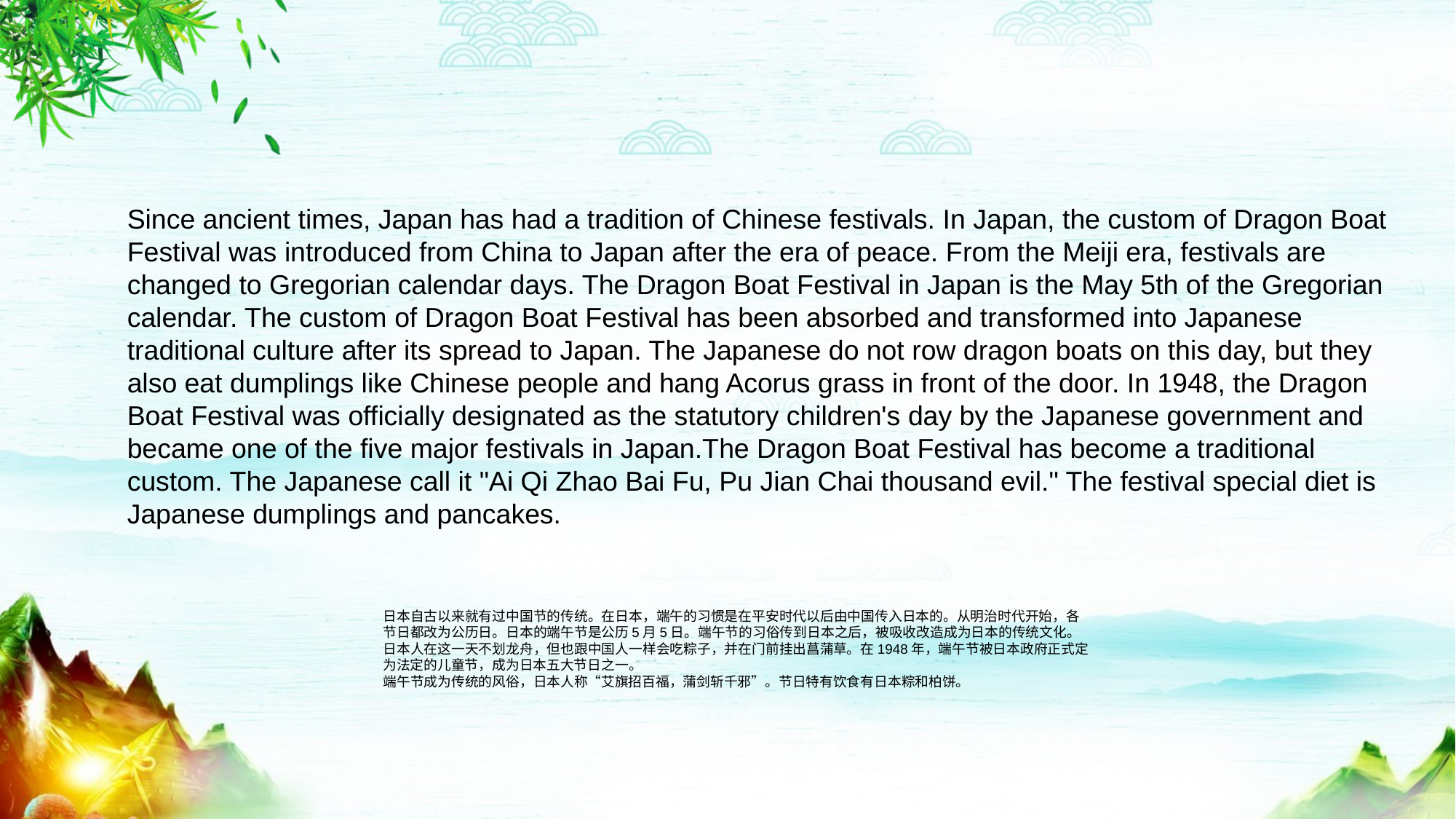

Since ancient times, Japan has had a tradition of Chinese festivals. In Japan, the custom of Dragon Boat Festival was introduced from China to Japan after the era of peace. From the Meiji era, festivals are changed to Gregorian calendar days. The Dragon Boat Festival in Japan is the May 5th of the Gregorian calendar. The custom of Dragon Boat Festival has been absorbed and transformed into Japanese traditional culture after its spread to Japan. The Japanese do not row dragon boats on this day, but they also eat dumplings like Chinese people and hang Acorus grass in front of the door. In 1948, the Dragon Boat Festival was officially designated as the statutory children's day by the Japanese government and became one of the five major festivals in Japan.The Dragon Boat Festival has become a traditional custom. The Japanese call it "Ai Qi Zhao Bai Fu, Pu Jian Chai thousand evil." The festival special diet is Japanese dumplings and pancakes.
【JAPAN】
日本自古以来就有过中国节的传统。在日本，端午的习惯是在平安时代以后由中国传入日本的。从明治时代开始，各节日都改为公历日。日本的端午节是公历5月5日。端午节的习俗传到日本之后，被吸收改造成为日本的传统文化。日本人在这一天不划龙舟，但也跟中国人一样会吃粽子，并在门前挂出菖蒲草。在1948年，端午节被日本政府正式定为法定的儿童节，成为日本五大节日之一。
端午节成为传统的风俗，日本人称“艾旗招百福，蒲剑斩千邪”。节日特有饮食有日本粽和柏饼。